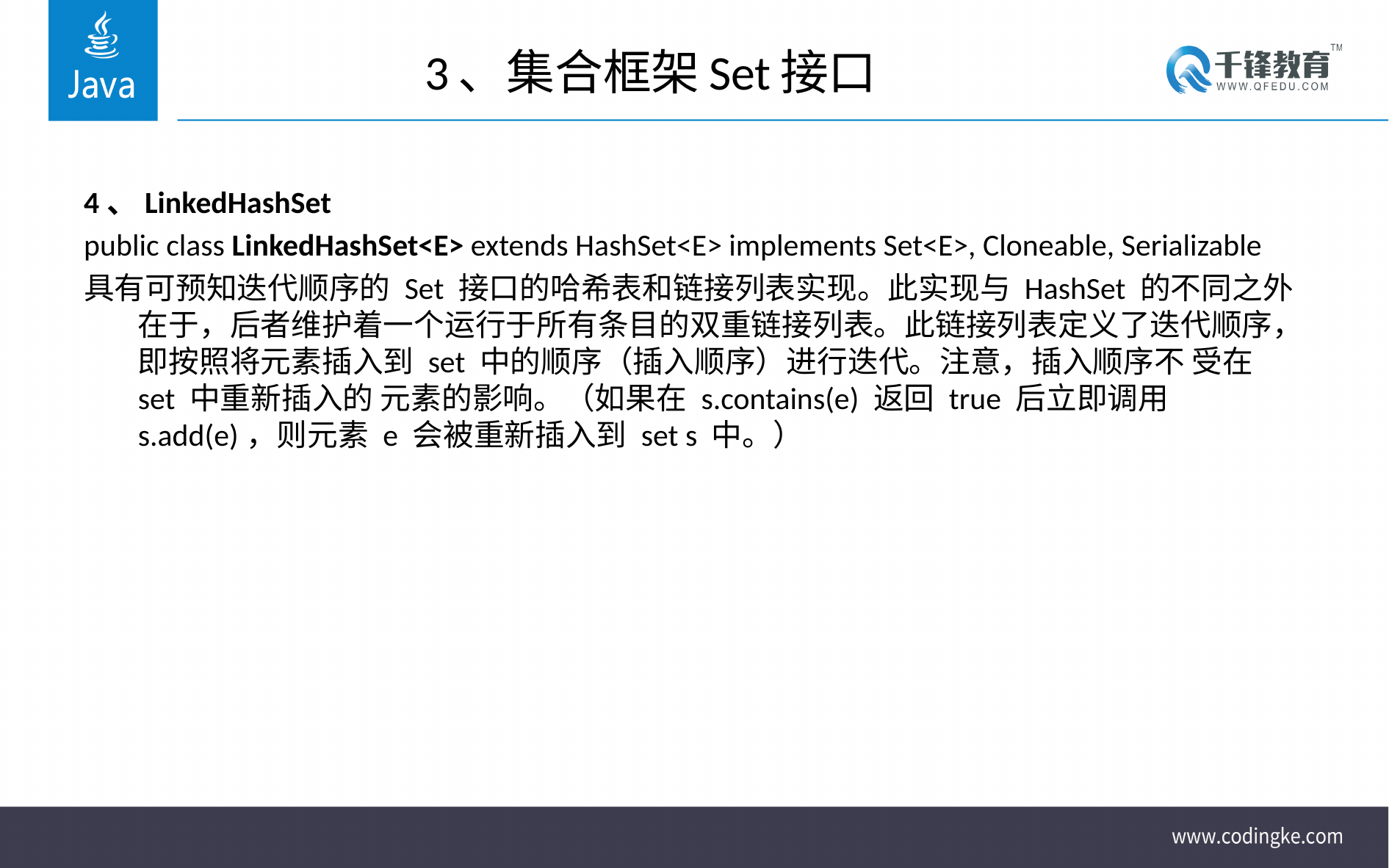

# 3、集合框架Set接口
4、LinkedHashSet
public class LinkedHashSet<E> extends HashSet<E> implements Set<E>, Cloneable, Serializable
具有可预知迭代顺序的 Set 接口的哈希表和链接列表实现。此实现与 HashSet 的不同之外在于，后者维护着一个运行于所有条目的双重链接列表。此链接列表定义了迭代顺序，即按照将元素插入到 set 中的顺序（插入顺序）进行迭代。注意，插入顺序不 受在 set 中重新插入的 元素的影响。（如果在 s.contains(e) 返回 true 后立即调用 s.add(e)，则元素 e 会被重新插入到 set s 中。）